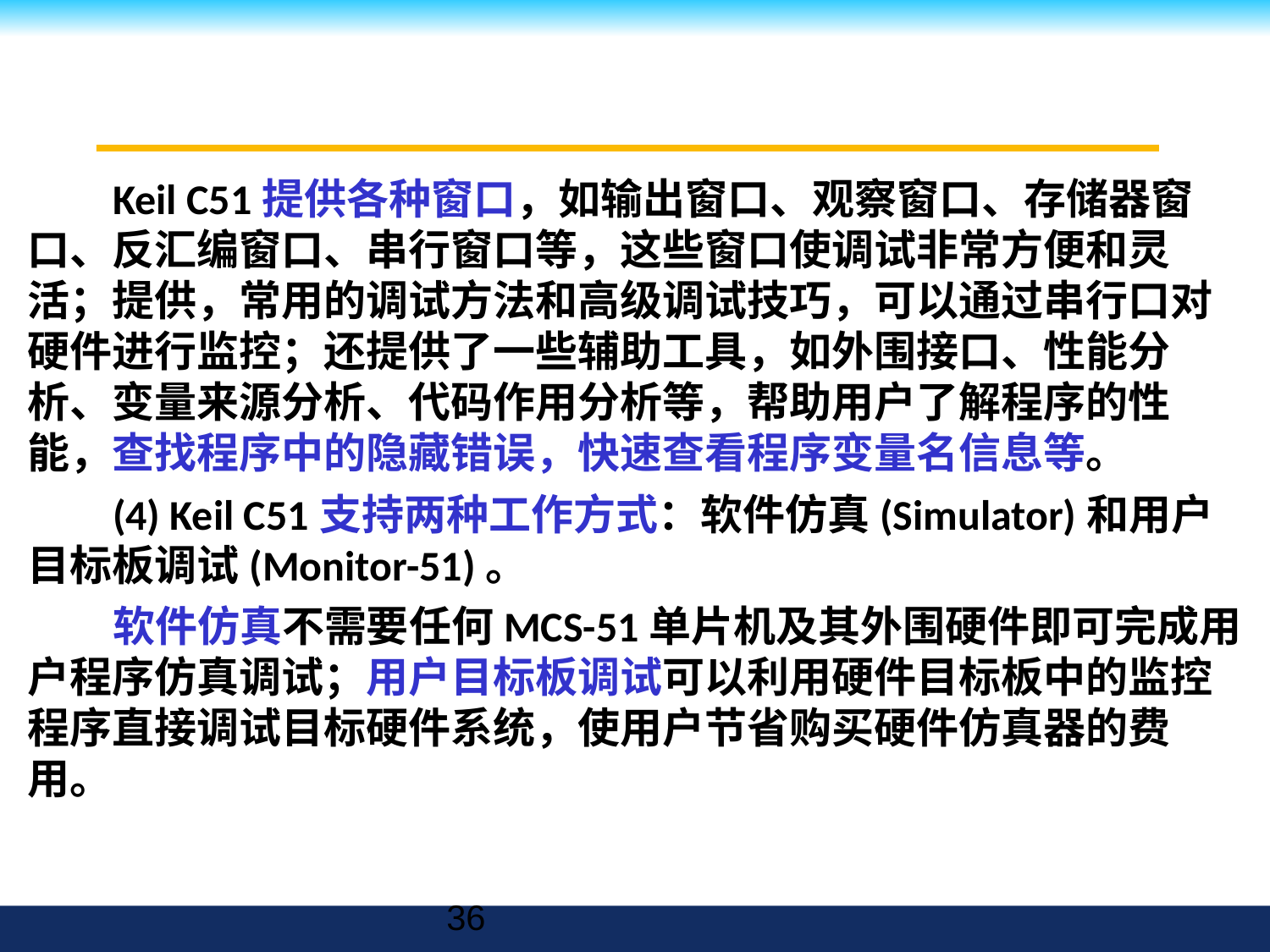

Keil C51提供各种窗口，如输出窗口、观察窗口、存储器窗口、反汇编窗口、串行窗口等，这些窗口使调试非常方便和灵活；提供，常用的调试方法和高级调试技巧，可以通过串行口对硬件进行监控；还提供了一些辅助工具，如外围接口、性能分析、变量来源分析、代码作用分析等，帮助用户了解程序的性能，查找程序中的隐藏错误，快速查看程序变量名信息等。
(4) Keil C51支持两种工作方式：软件仿真(Simulator)和用户目标板调试(Monitor-51)。
软件仿真不需要任何MCS-51单片机及其外围硬件即可完成用户程序仿真调试；用户目标板调试可以利用硬件目标板中的监控程序直接调试目标硬件系统，使用户节省购买硬件仿真器的费用。

36